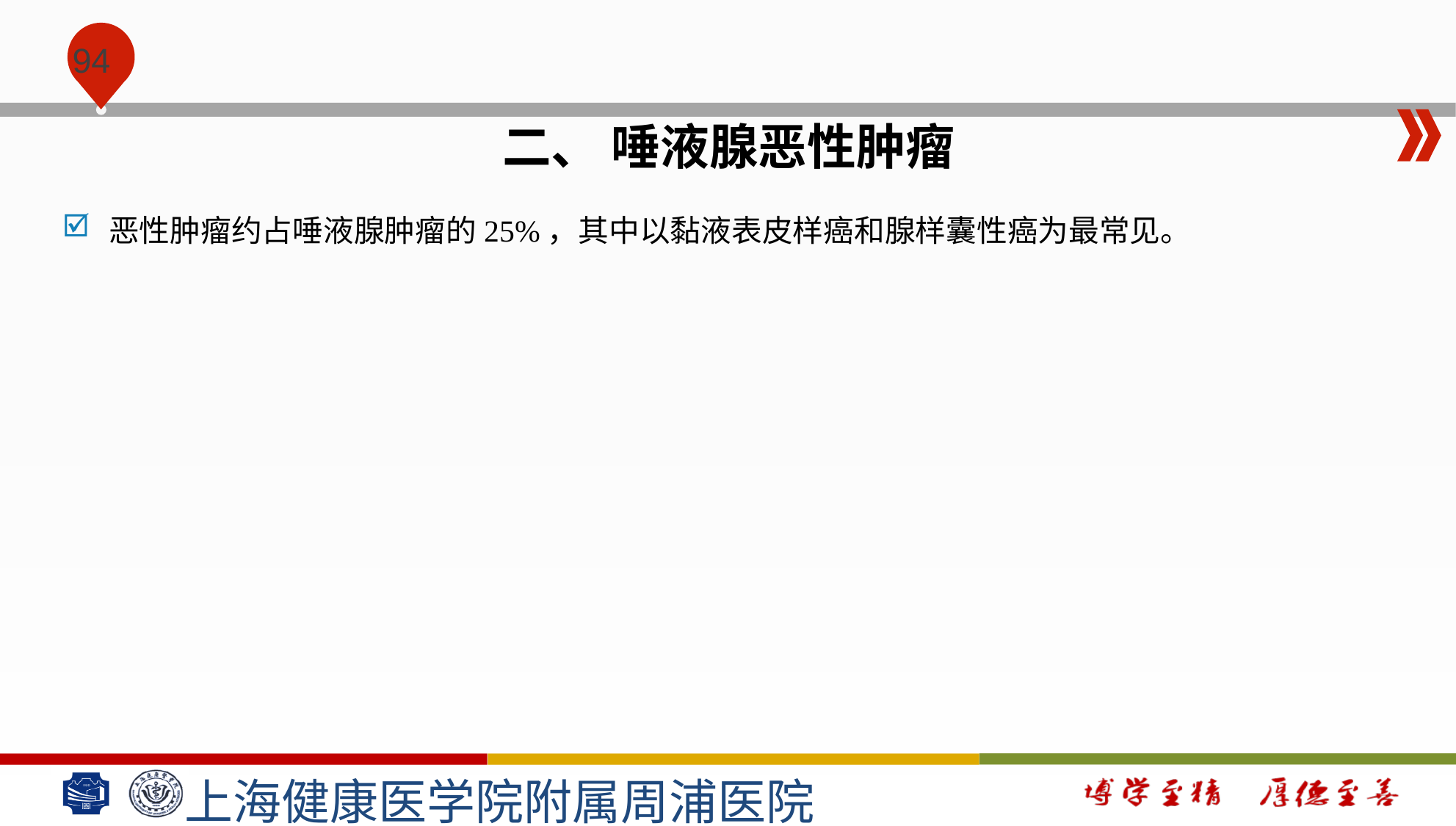

#

二、 唾液腺恶性肿瘤
恶性肿瘤约占唾液腺肿瘤的25%，其中以黏液表皮样癌和腺样囊性癌为最常见。